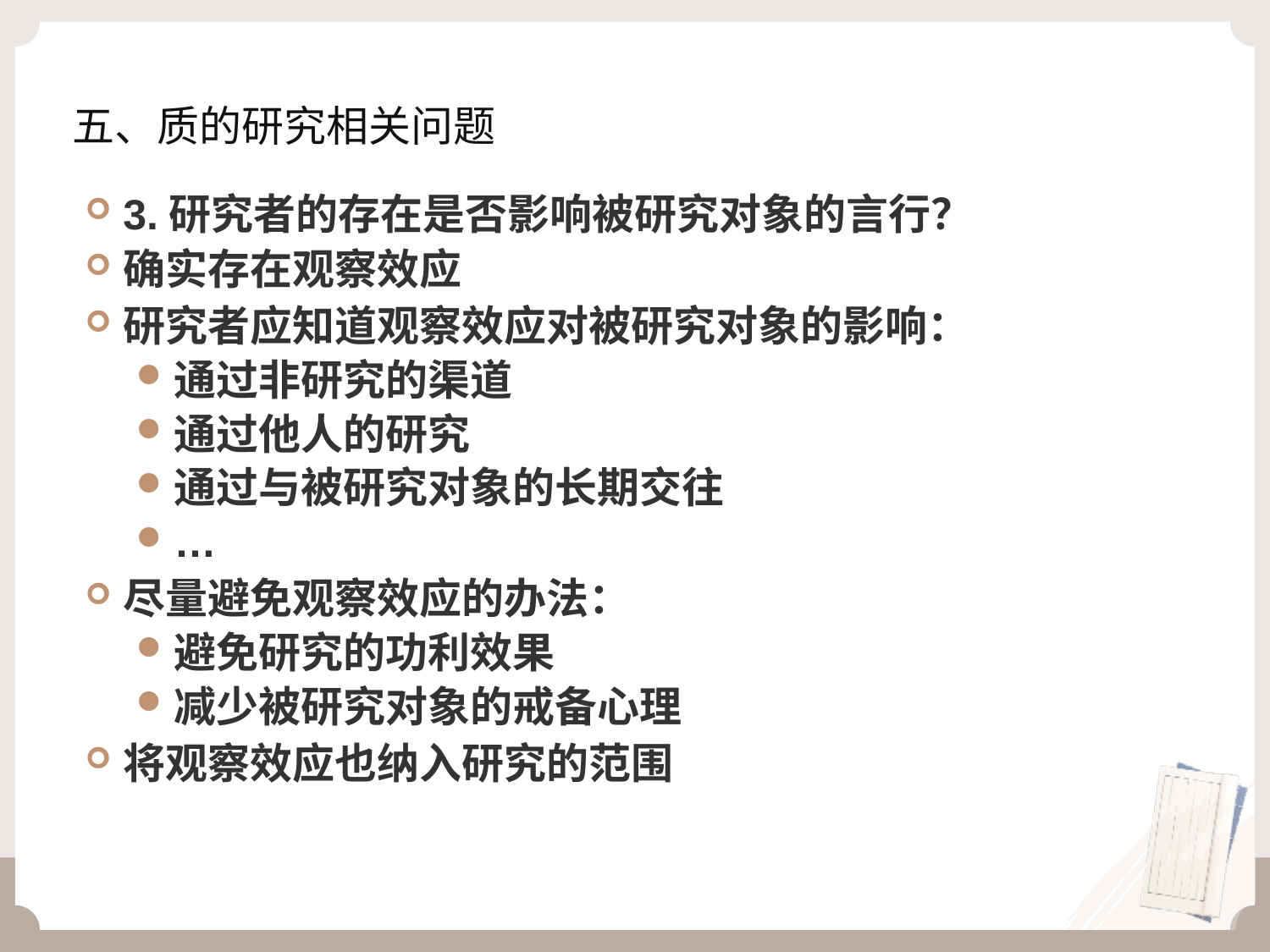

# 五、质的研究相关问题
3.研究者的存在是否影响被研究对象的言行？
确实存在观察效应
研究者应知道观察效应对被研究对象的影响：
通过非研究的渠道
通过他人的研究
通过与被研究对象的长期交往
…
尽量避免观察效应的办法：
避免研究的功利效果
减少被研究对象的戒备心理
将观察效应也纳入研究的范围